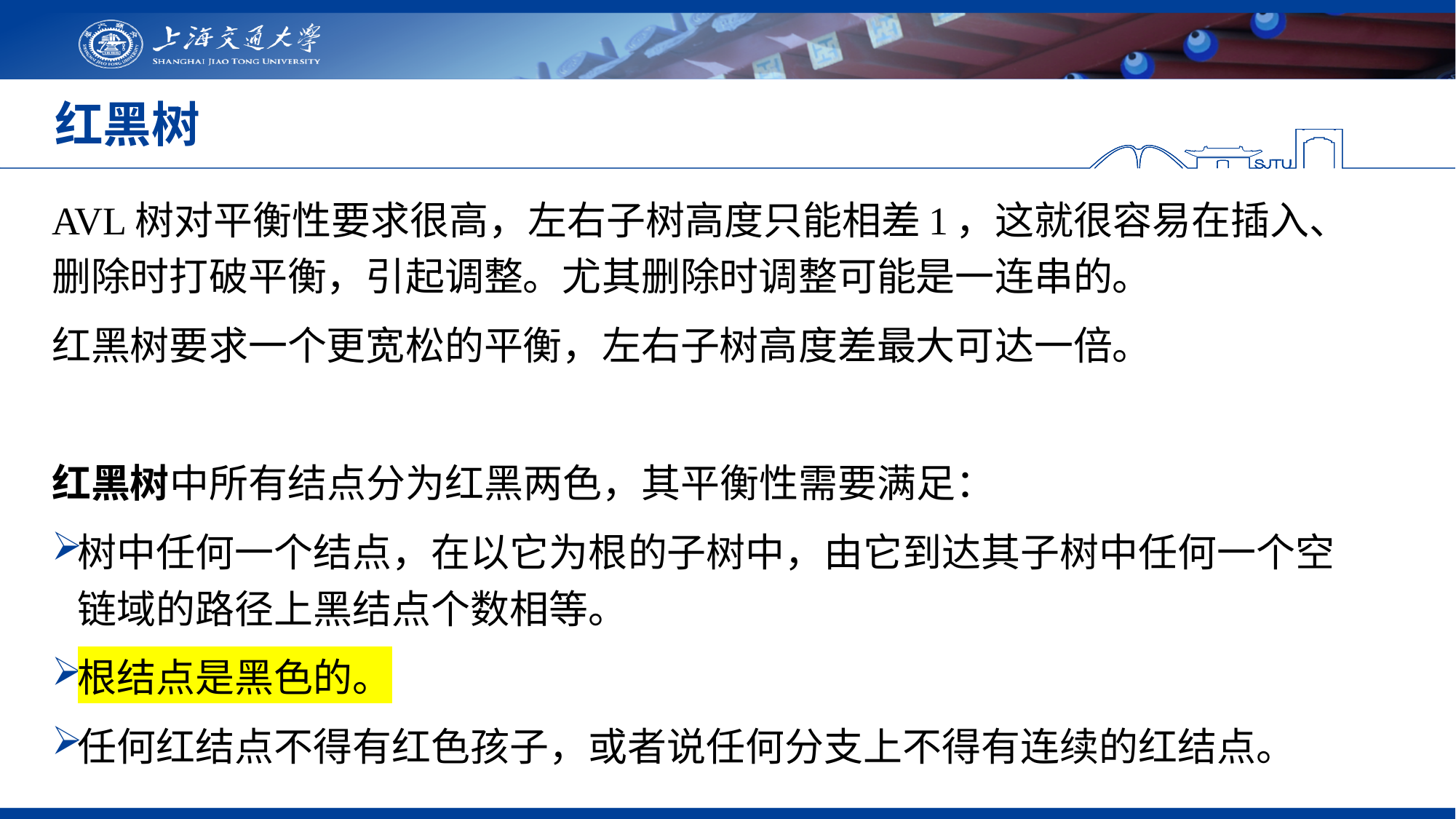

# 红黑树
AVL树对平衡性要求很高，左右子树高度只能相差1，这就很容易在插入、删除时打破平衡，引起调整。尤其删除时调整可能是一连串的。
红黑树要求一个更宽松的平衡，左右子树高度差最大可达一倍。

红黑树中所有结点分为红黑两色，其平衡性需要满足：
树中任何一个结点，在以它为根的子树中，由它到达其子树中任何一个空链域的路径上黑结点个数相等。
根结点是黑色的。
任何红结点不得有红色孩子，或者说任何分支上不得有连续的红结点。